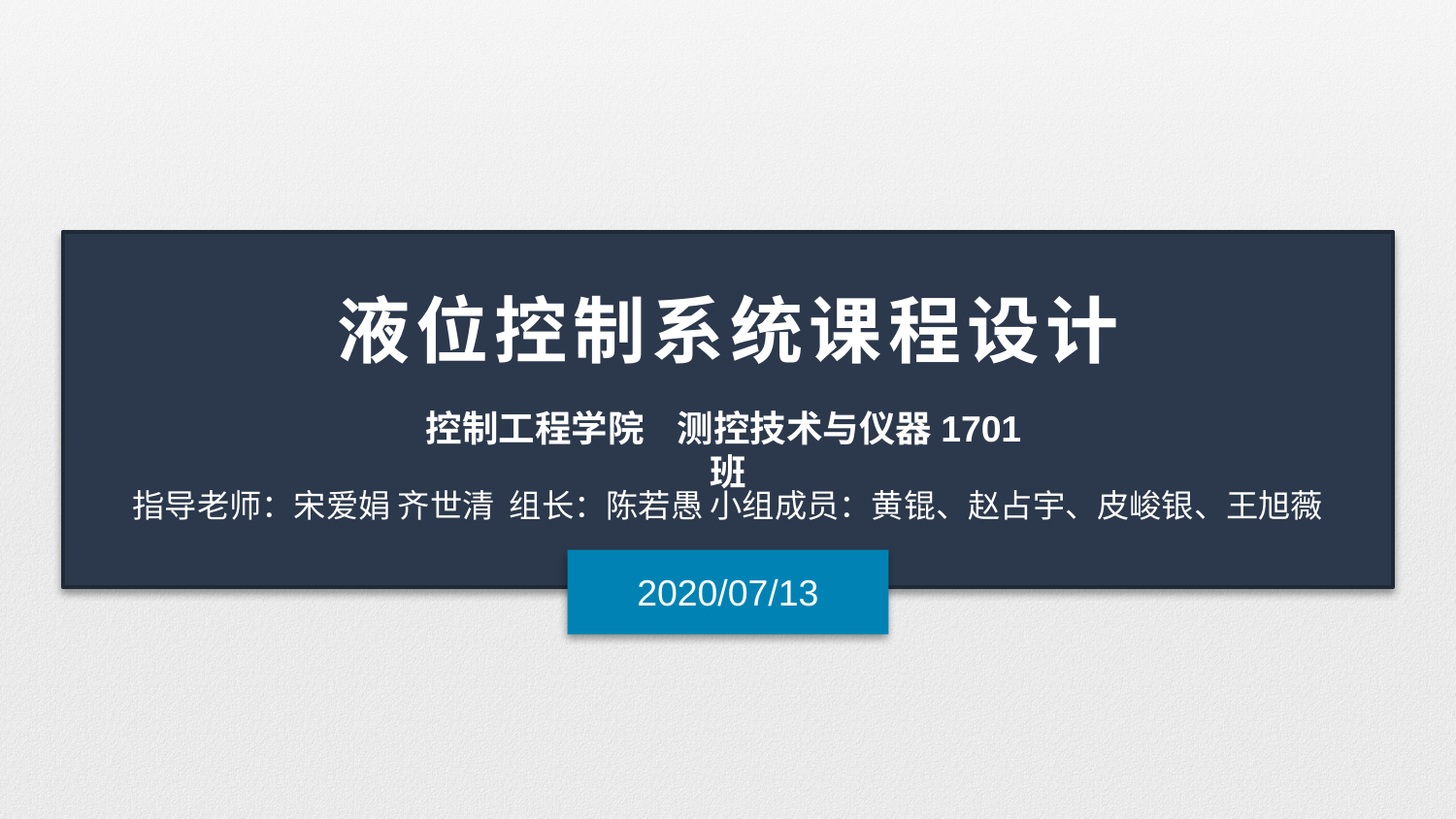

液位控制系统课程设计
控制工程学院    测控技术与仪器1701班
指导老师：宋爱娟 齐世清  组长：陈若愚 小组成员：黄锟、赵占宇、皮峻银、王旭薇

2020/07/13